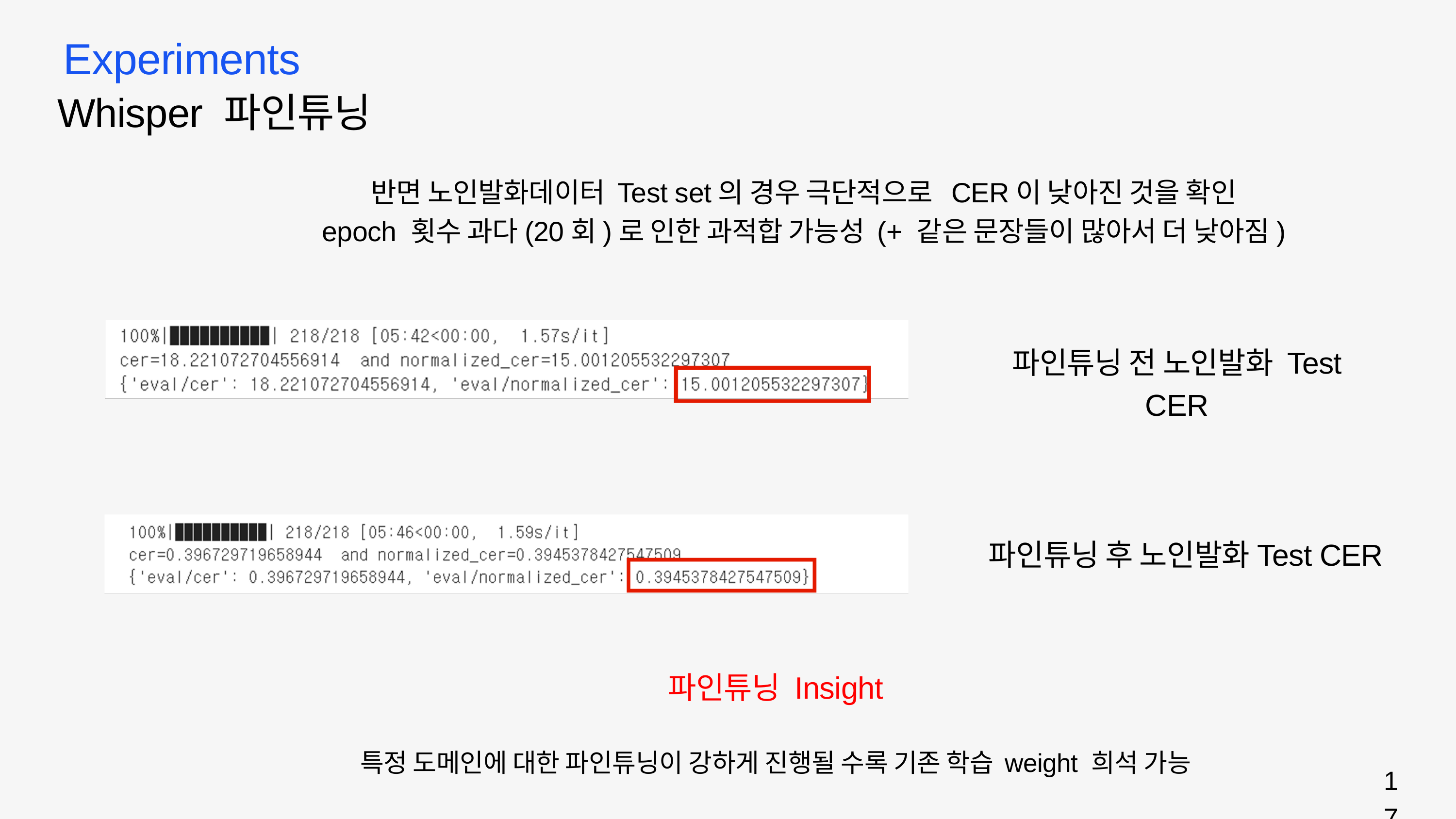

Experiments
Whisper 파인튜닝
반면 노인발화데이터 Test set의 경우 극단적으로  CER이 낮아진 것을 확인
epoch 횟수 과다(20회)로 인한 과적합 가능성 (+ 같은 문장들이 많아서 더 낮아짐)

파인튜닝 전 노인발화 Test CER

파인튜닝 후 노인발화Test CER
파인튜닝 Insight

특정 도메인에 대한 파인튜닝이 강하게 진행될 수록 기존 학습 weight 희석 가능
17